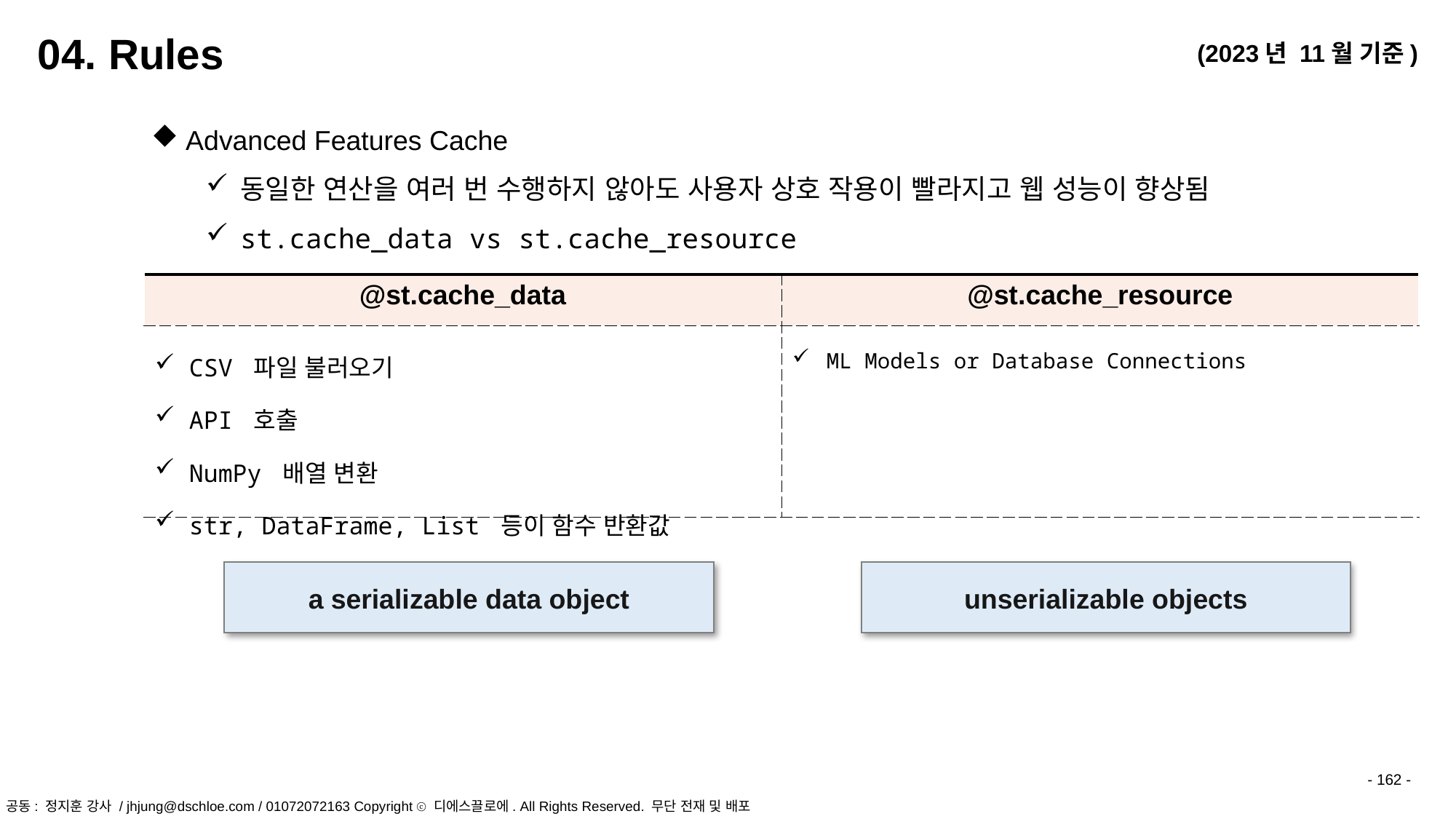

04. Rules
Advanced Features Cache
동일한 연산을 여러 번 수행하지 않아도 사용자 상호 작용이 빨라지고 웹 성능이 향상됨
st.cache_data vs st.cache_resource

| @st.cache\_data | @st.cache\_resource |
| --- | --- |
| CSV 파일 불러오기 API 호출 NumPy 배열 변환 str, DataFrame, List 등이 함수 반환값 | ML Models or Database Connections |
a serializable data object
unserializable objects